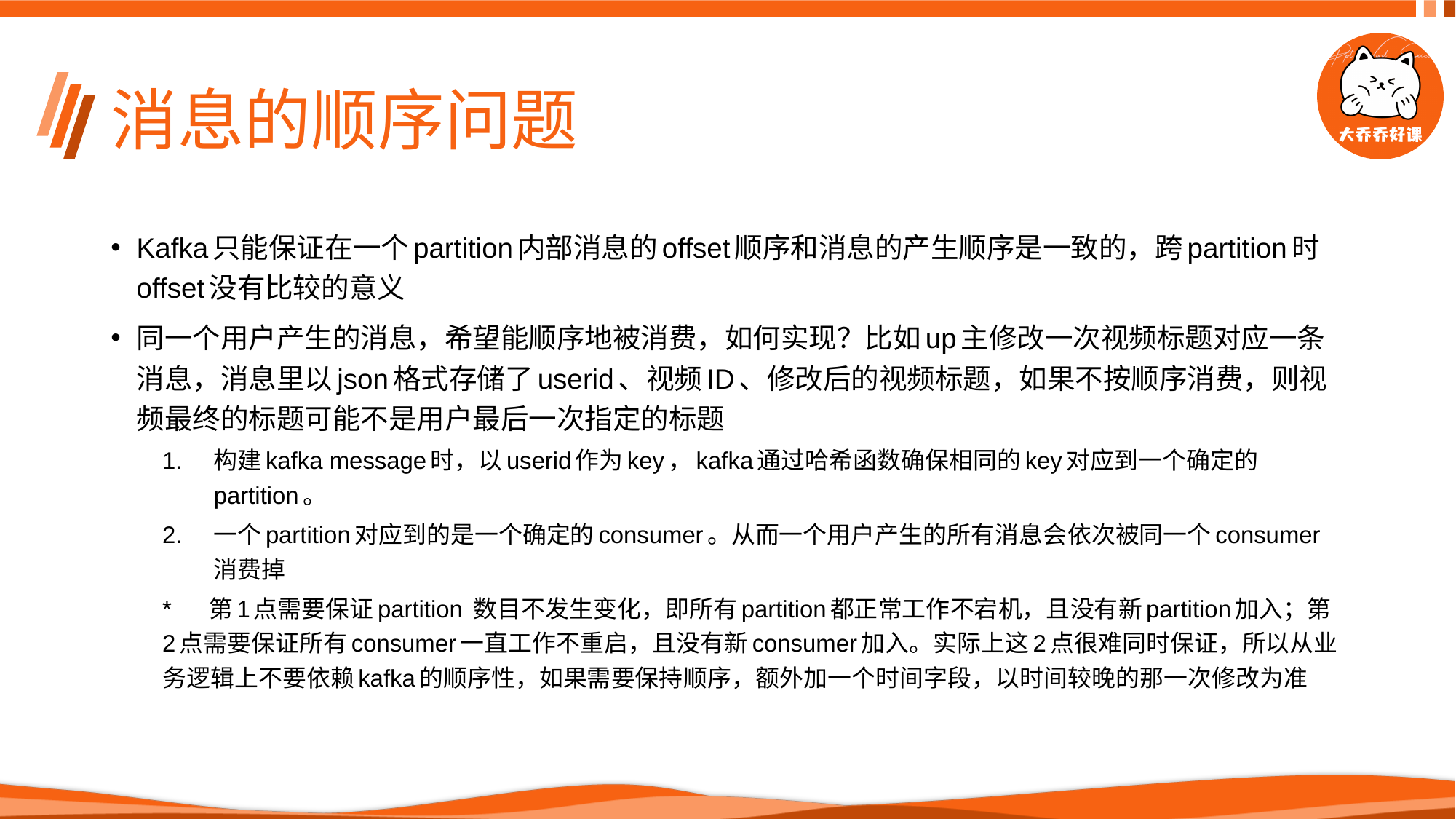

# 消息的顺序问题
Kafka只能保证在一个partition内部消息的offset顺序和消息的产生顺序是一致的，跨partition时offset没有比较的意义
同一个用户产生的消息，希望能顺序地被消费，如何实现？比如up主修改一次视频标题对应一条消息，消息里以json格式存储了userid、视频ID、修改后的视频标题，如果不按顺序消费，则视频最终的标题可能不是用户最后一次指定的标题
构建kafka message时，以userid作为key，kafka通过哈希函数确保相同的key对应到一个确定的partition。
一个partition对应到的是一个确定的consumer。从而一个用户产生的所有消息会依次被同一个consumer消费掉
*     第1点需要保证partition 数目不发生变化，即所有partition都正常工作不宕机，且没有新partition加入；第2点需要保证所有consumer一直工作不重启，且没有新consumer加入。实际上这2点很难同时保证，所以从业务逻辑上不要依赖kafka的顺序性，如果需要保持顺序，额外加一个时间字段，以时间较晚的那一次修改为准